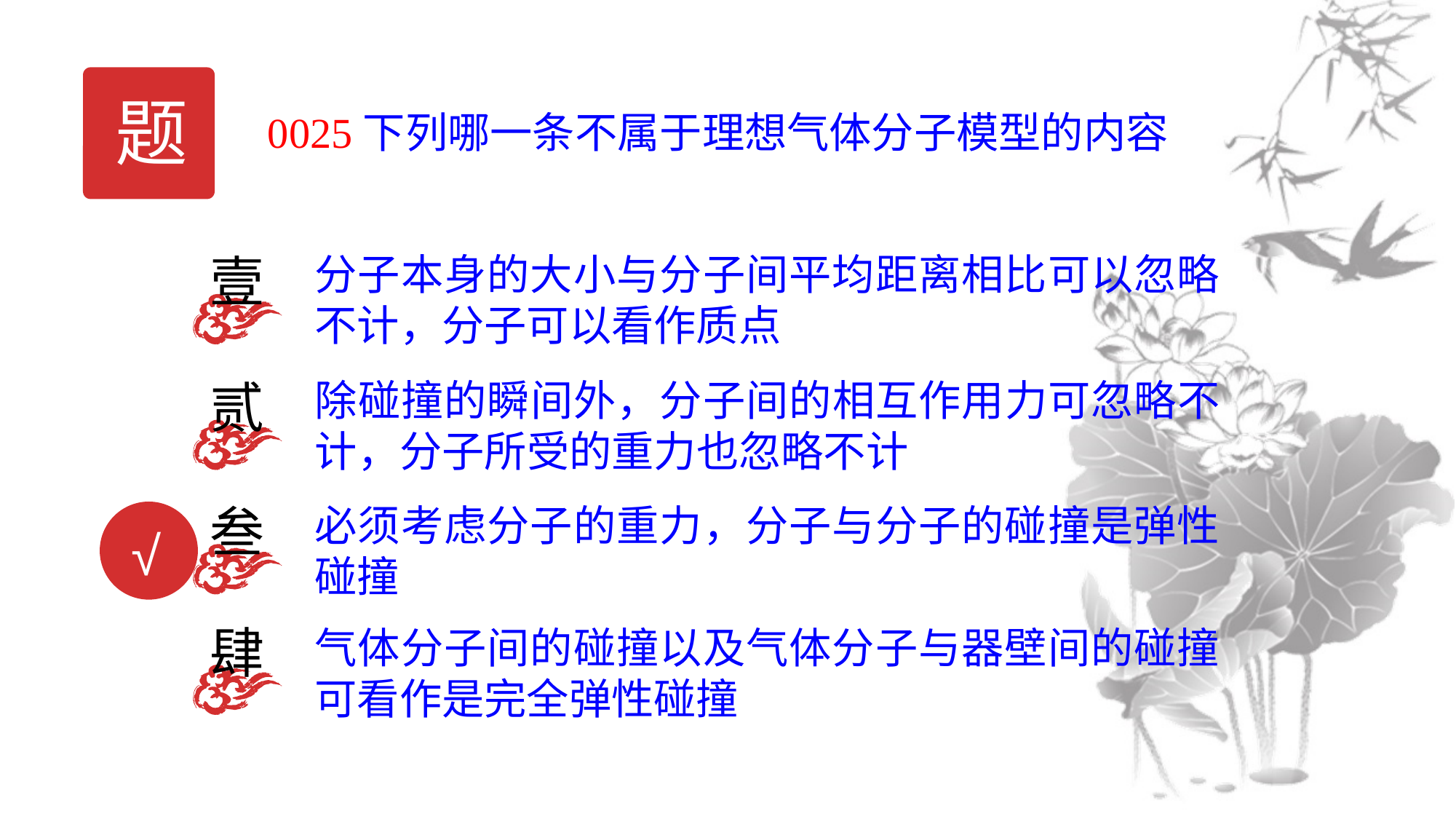

题
0025下列哪一条不属于理想气体分子模型的内容
分子本身的大小与分子间平均距离相比可以忽略不计，分子可以看作质点
壹

贰

除碰撞的瞬间外，分子间的相互作用力可忽略不计，分子所受的重力也忽略不计
叁

必须考虑分子的重力，分子与分子的碰撞是弹性碰撞

√
肆

气体分子间的碰撞以及气体分子与器壁间的碰撞可看作是完全弹性碰撞